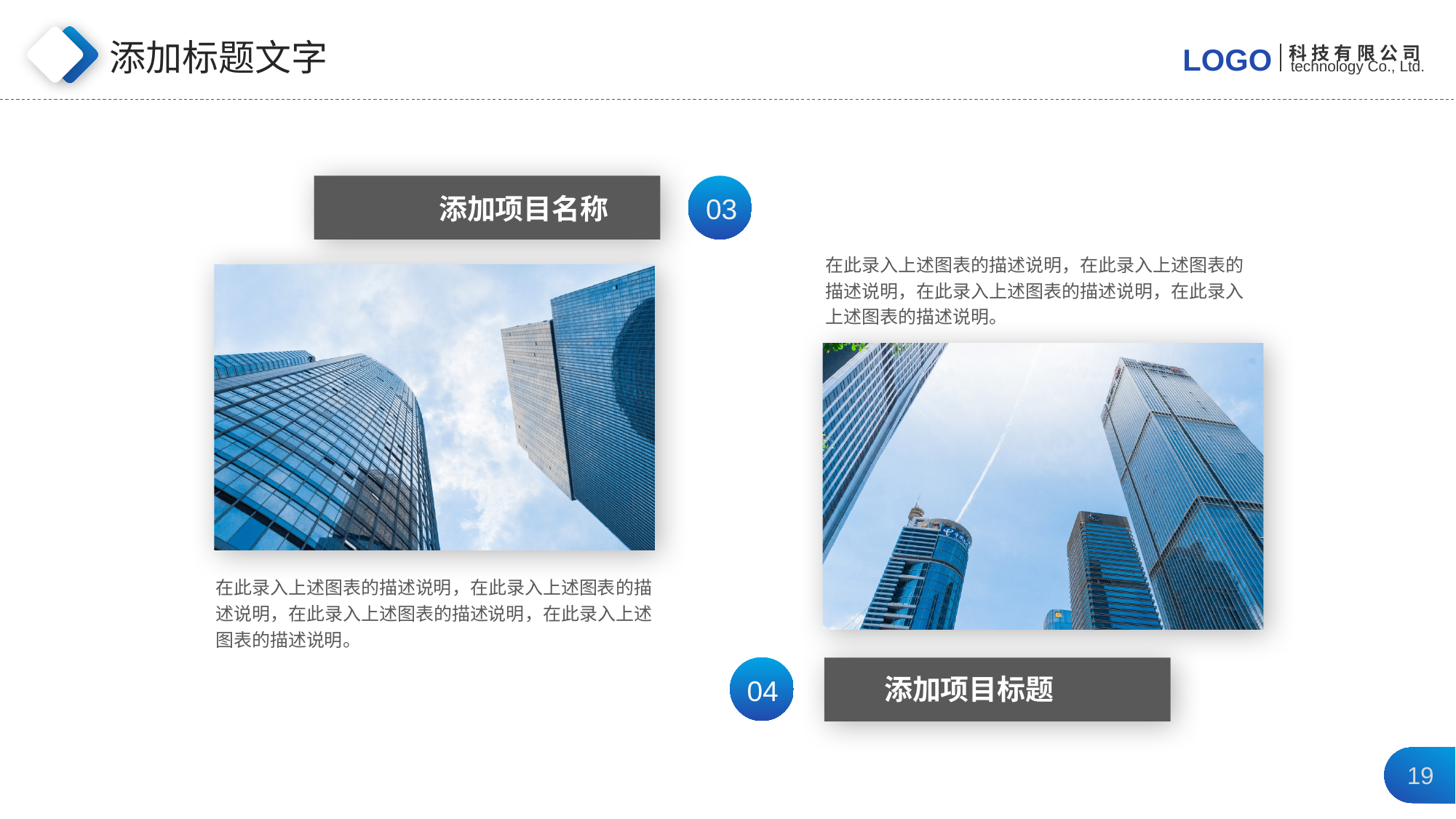

添加标题文字

03
添加项目名称
在此录入上述图表的描述说明，在此录入上述图表的描述说明，在此录入上述图表的描述说明，在此录入上述图表的描述说明。

在此录入上述图表的描述说明，在此录入上述图表的描述说明，在此录入上述图表的描述说明，在此录入上述图表的描述说明。

04
添加项目标题